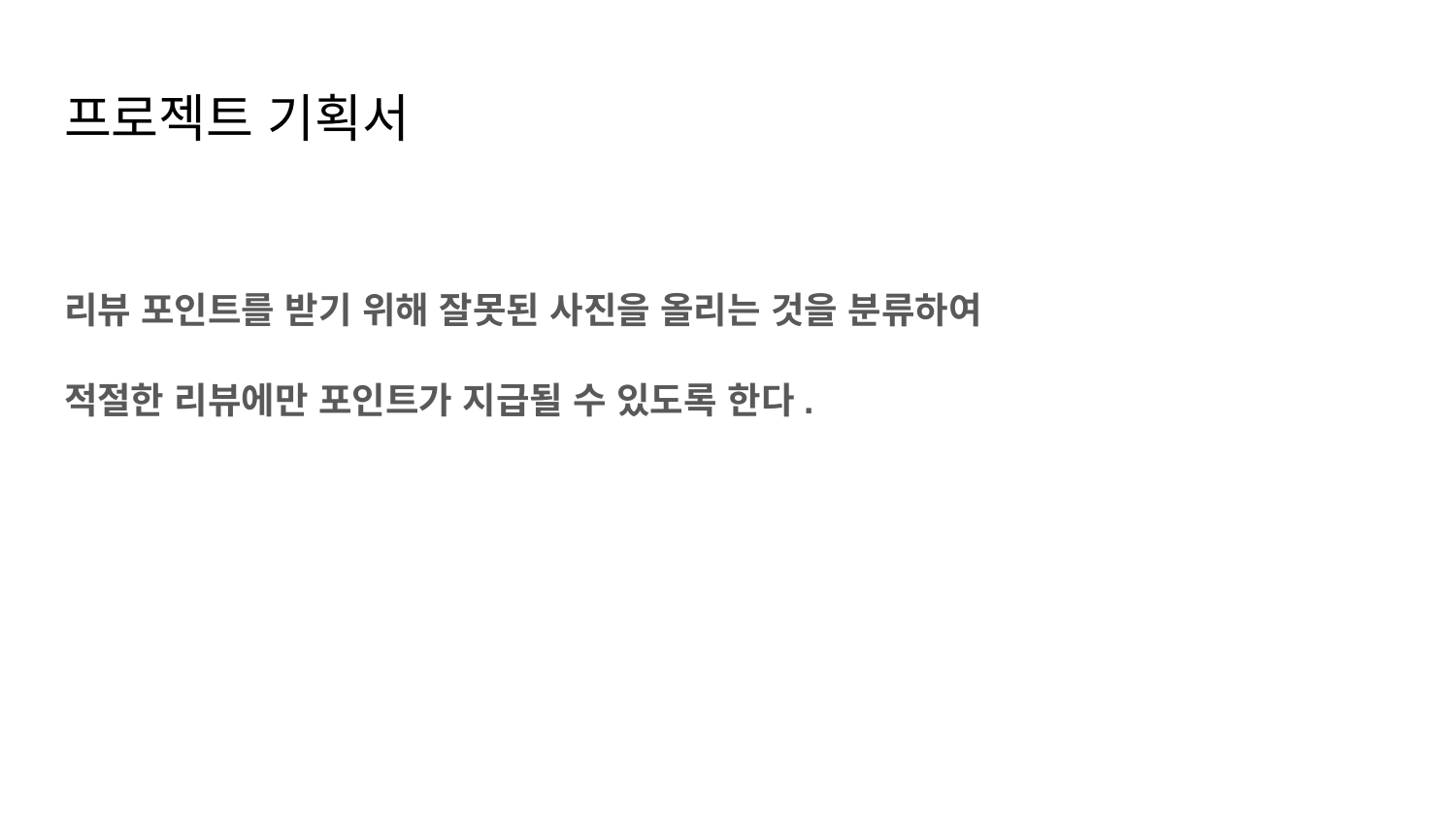

# 프로젝트 기획서

리뷰 포인트를 받기 위해 잘못된 사진을 올리는 것을 분류하여
적절한 리뷰에만 포인트가 지급될 수 있도록 한다.